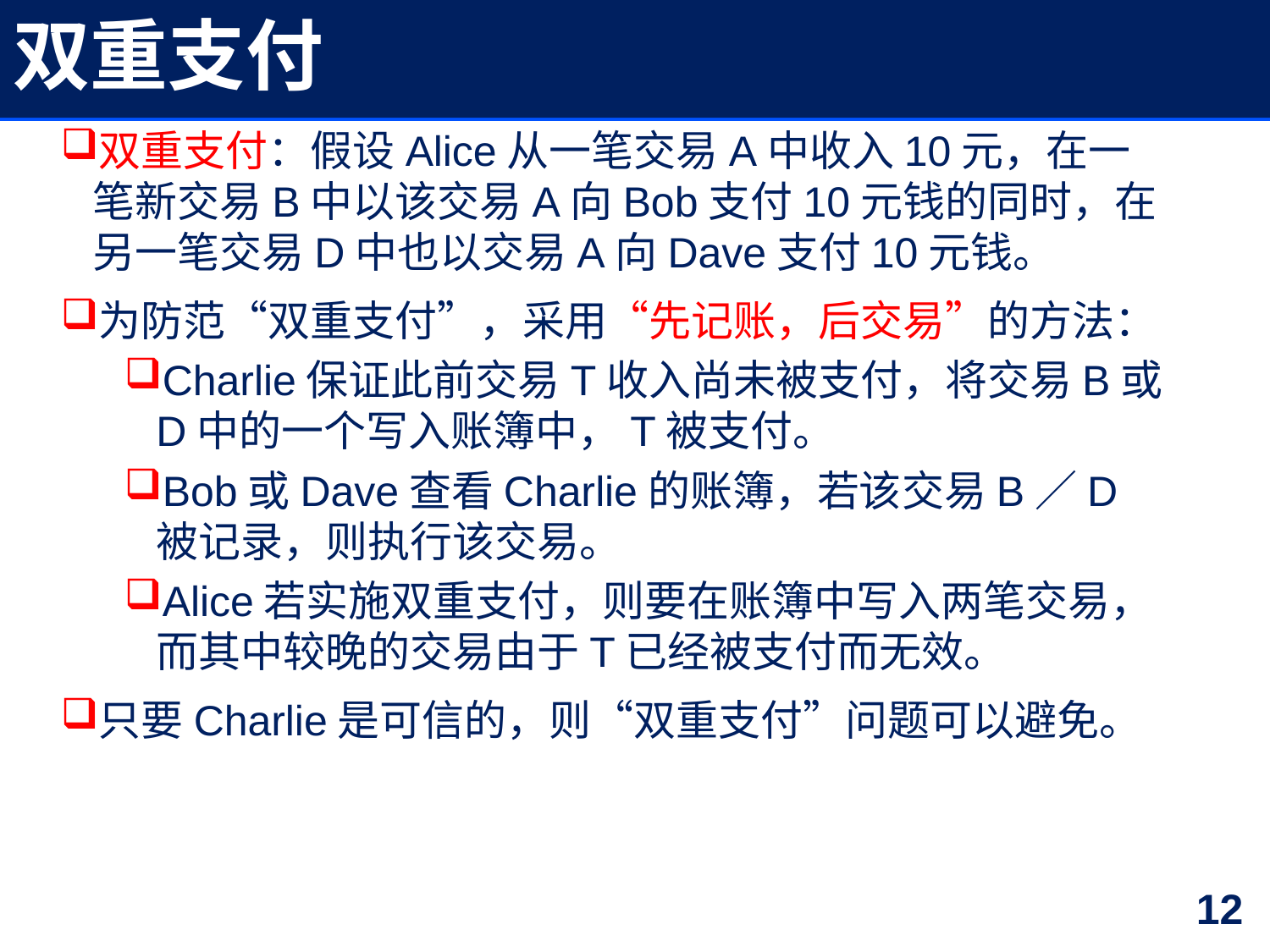

# 双重支付
双重支付：假设Alice从一笔交易A中收入10元，在一笔新交易B中以该交易A向Bob支付10元钱的同时，在另一笔交易D中也以交易A向Dave支付10元钱。
为防范“双重支付”，采用“先记账，后交易”的方法：
Charlie保证此前交易T收入尚未被支付，将交易B或D中的一个写入账簿中，T被支付。
Bob或Dave查看Charlie的账簿，若该交易B／D被记录，则执行该交易。
Alice若实施双重支付，则要在账簿中写入两笔交易，而其中较晚的交易由于T已经被支付而无效。
只要Charlie是可信的，则“双重支付”问题可以避免。
12